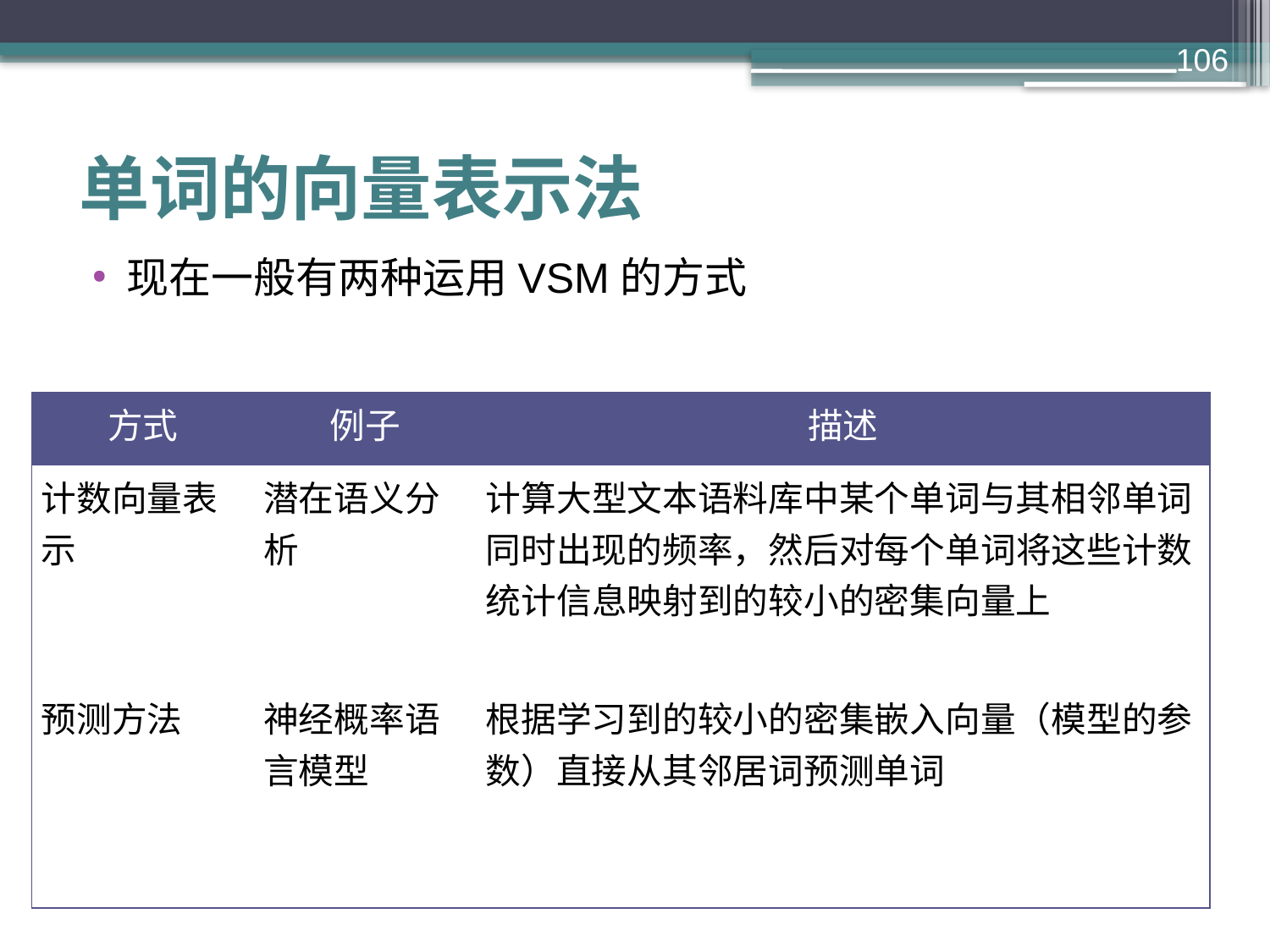

106
# 单词的向量表示法
现在一般有两种运用VSM的方式
| 方式 | 例子 | 描述 |
| --- | --- | --- |
| 计数向量表示 | 潜在语义分析 | 计算大型文本语料库中某个单词与其相邻单词同时出现的频率，然后对每个单词将这些计数统计信息映射到的较小的密集向量上 |
| 预测方法 | 神经概率语言模型 | 根据学习到的较小的密集嵌入向量（模型的参数）直接从其邻居词预测单词 |